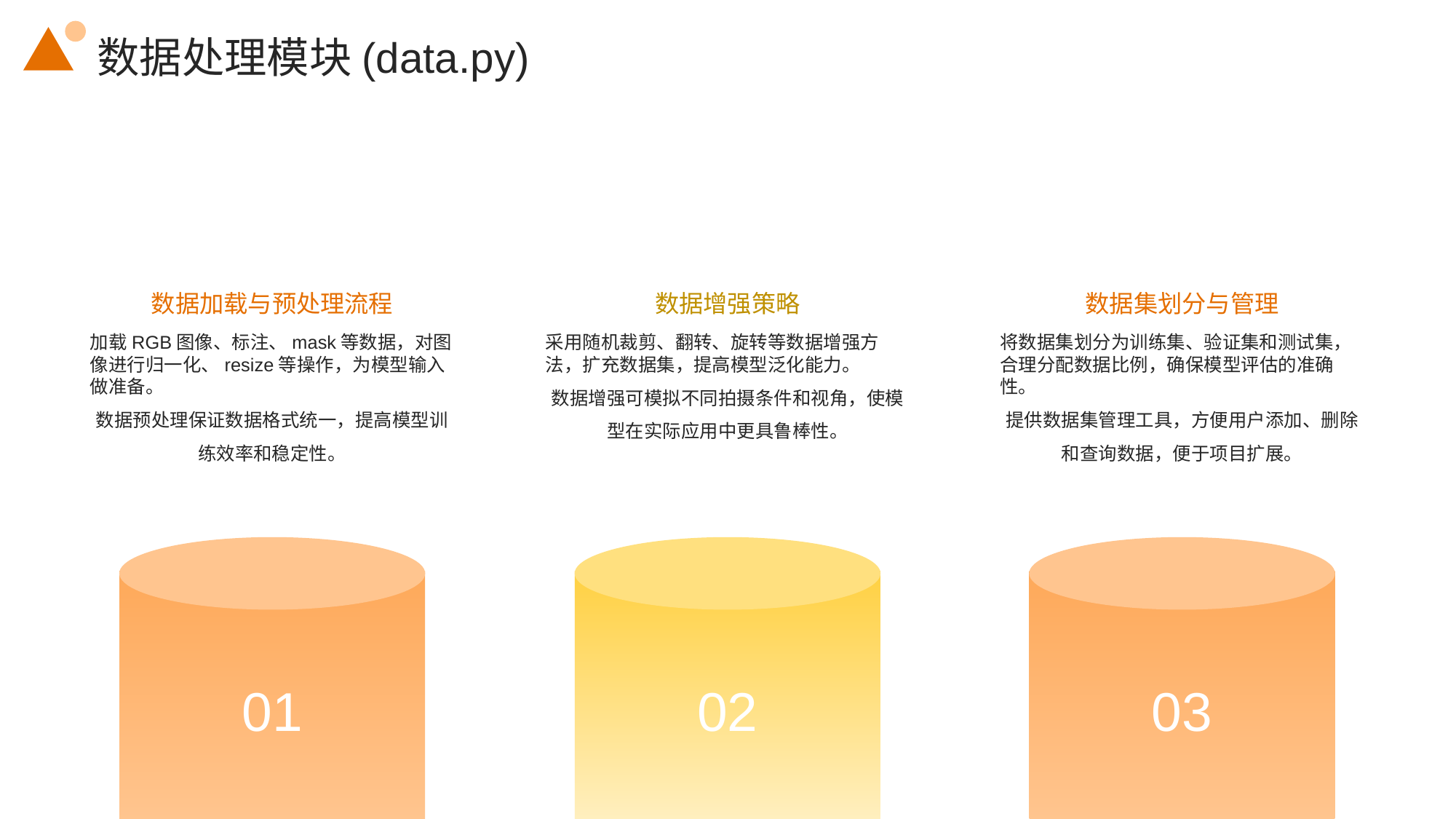

数据处理模块(data.py)

数据加载与预处理流程
数据增强策略
数据集划分与管理
加载RGB图像、标注、mask等数据，对图像进行归一化、resize等操作，为模型输入做准备。
数据预处理保证数据格式统一，提高模型训练效率和稳定性。
采用随机裁剪、翻转、旋转等数据增强方法，扩充数据集，提高模型泛化能力。
数据增强可模拟不同拍摄条件和视角，使模型在实际应用中更具鲁棒性。
将数据集划分为训练集、验证集和测试集，合理分配数据比例，确保模型评估的准确性。
提供数据集管理工具，方便用户添加、删除和查询数据，便于项目扩展。

01
02
03